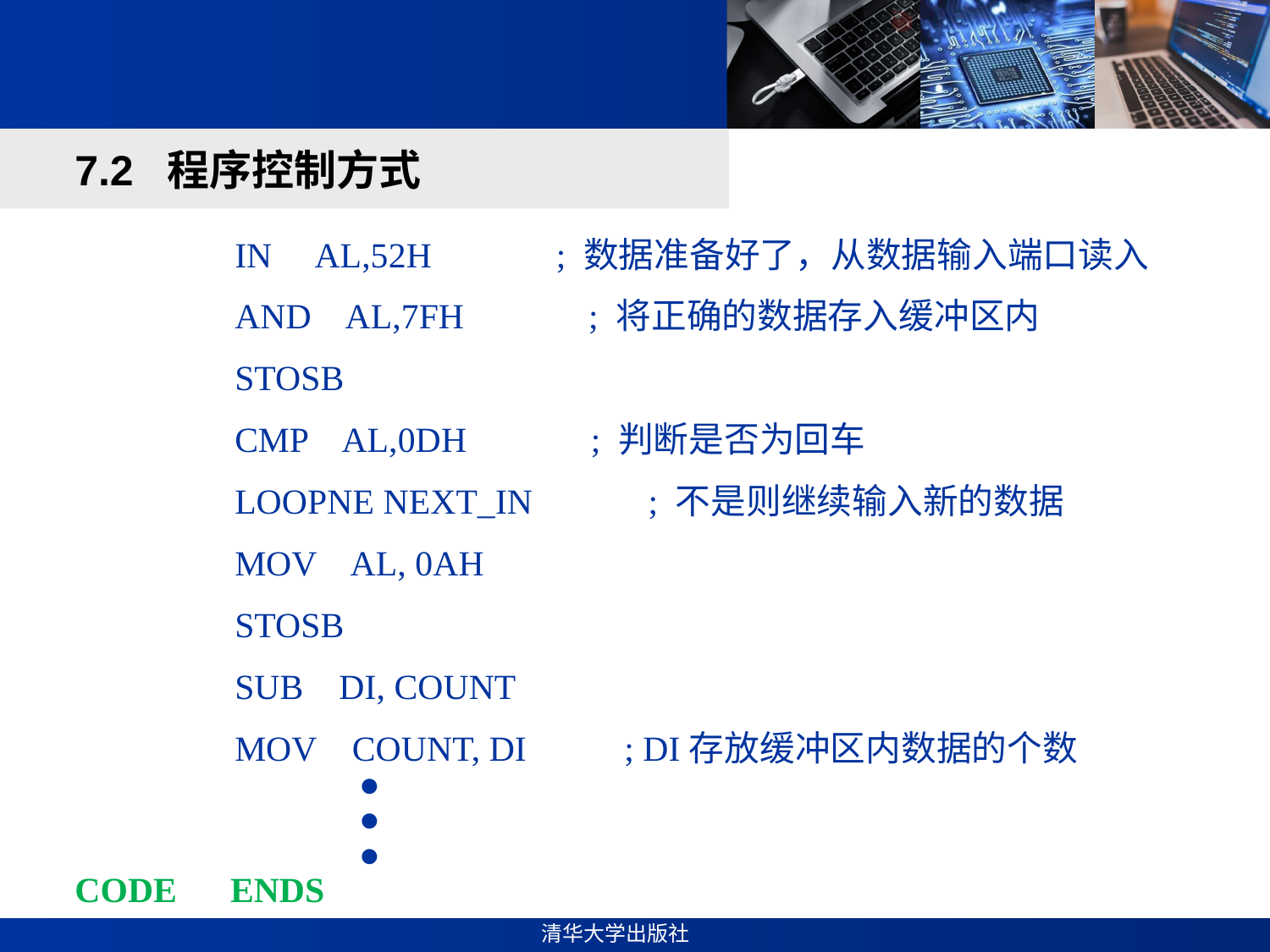

#
7.2  程序控制方式
                  IN     AL,52H              ; 数据准备好了，从数据输入端口读入
                  AND    AL,7FH              ; 将正确的数据存入缓冲区内
                  STOSB
                  CMP    AL,0DH              ; 判断是否为回车
                  LOOPNE NEXT_IN             ; 不是则继续输入新的数据
                  MOV    AL, 0AH
                  STOSB
                  SUB    DI, COUNT
                  MOV    COUNT, DI           ; DI存放缓冲区内数据的个数
                                ●
                                ●
                                ●
CODE      ENDS